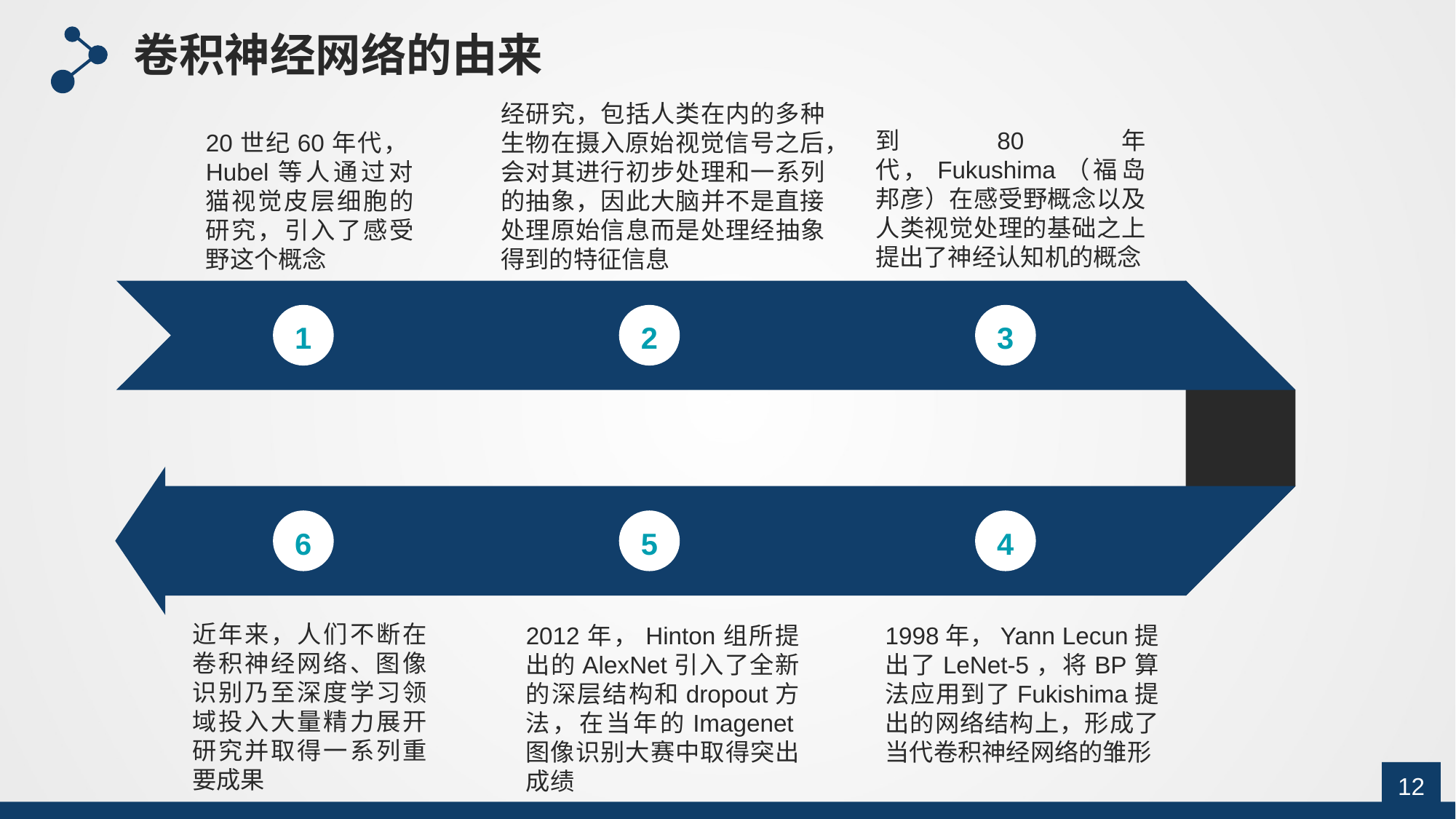

卷积神经网络的由来

经研究，包括人类在内的多种生物在摄入原始视觉信号之后，会对其进行初步处理和一系列的抽象，因此大脑并不是直接处理原始信息而是处理经抽象得到的特征信息
到80年代，Fukushima（福岛邦彦）在感受野概念以及人类视觉处理的基础之上提出了神经认知机的概念
20世纪60年代，Hubel等人通过对猫视觉皮层细胞的研究，引入了感受野这个概念

1
2
3

6
5
4
近年来，人们不断在卷积神经网络、图像识别乃至深度学习领域投入大量精力展开研究并取得一系列重要成果
2012年，Hinton组所提出的AlexNet引入了全新的深层结构和dropout方法，在当年的Imagenet图像识别大赛中取得突出成绩
1998年，Yann Lecun提出了LeNet-5，将BP算法应用到了Fukishima提出的网络结构上，形成了当代卷积神经网络的雏形